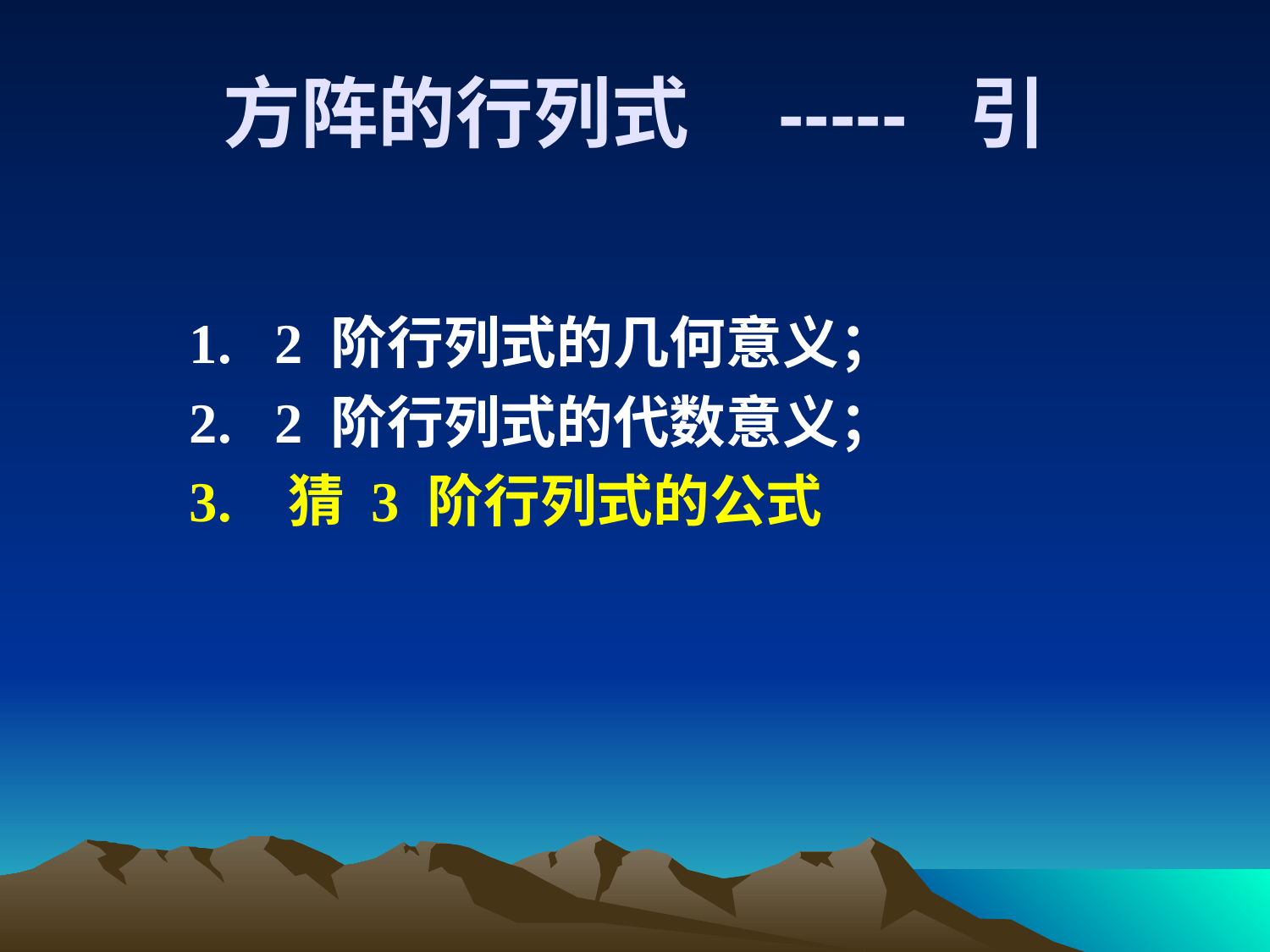

# 方阵的行列式    -----  引

        1.   2 阶行列式的几何意义；
        2.   2 阶行列式的代数意义；
        3.   猜 3 阶行列式的公式